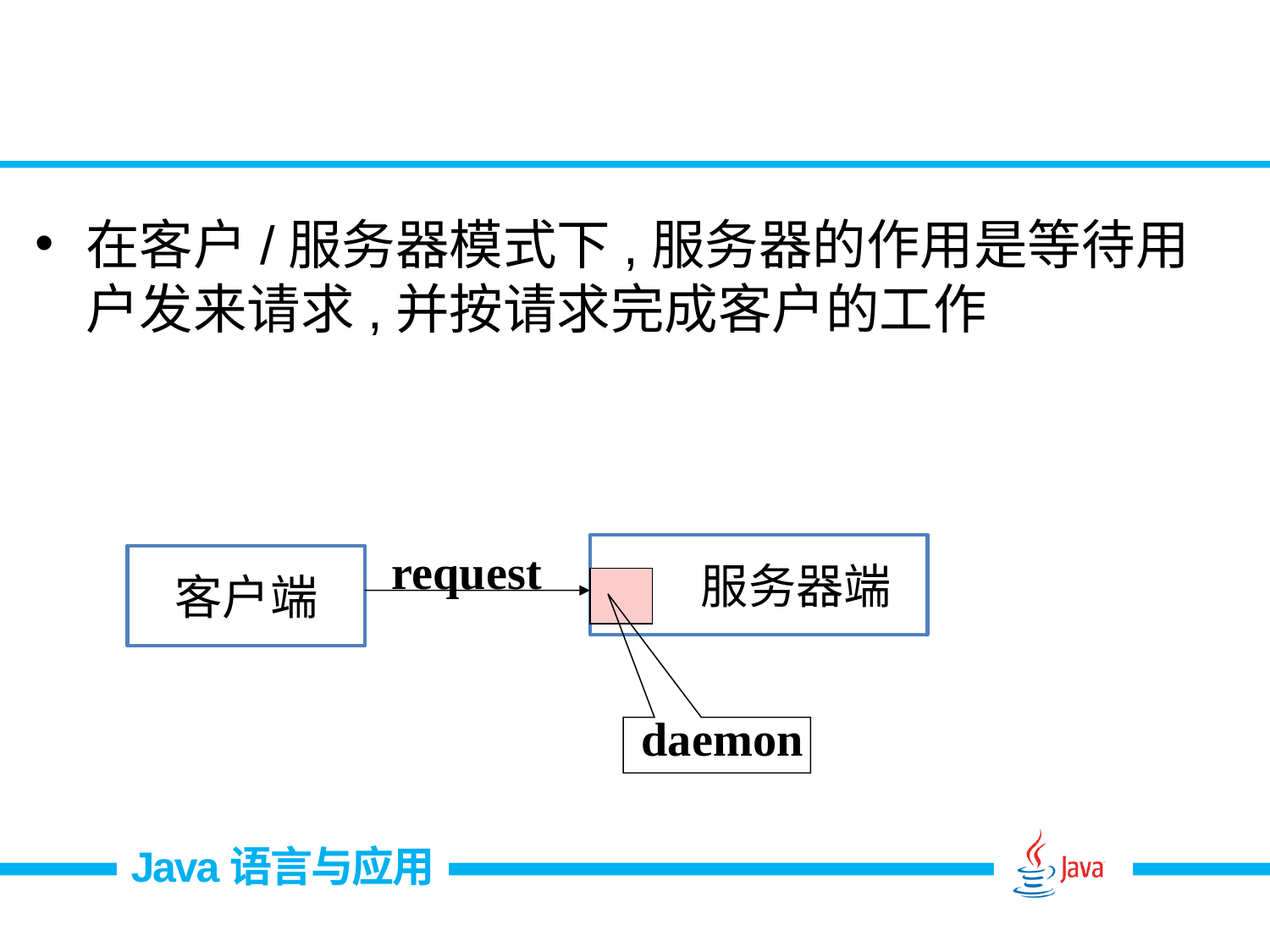

在客户/服务器模式下,服务器的作用是等待用户发来请求,并按请求完成客户的工作

request
      服务器端
客户端

daemon